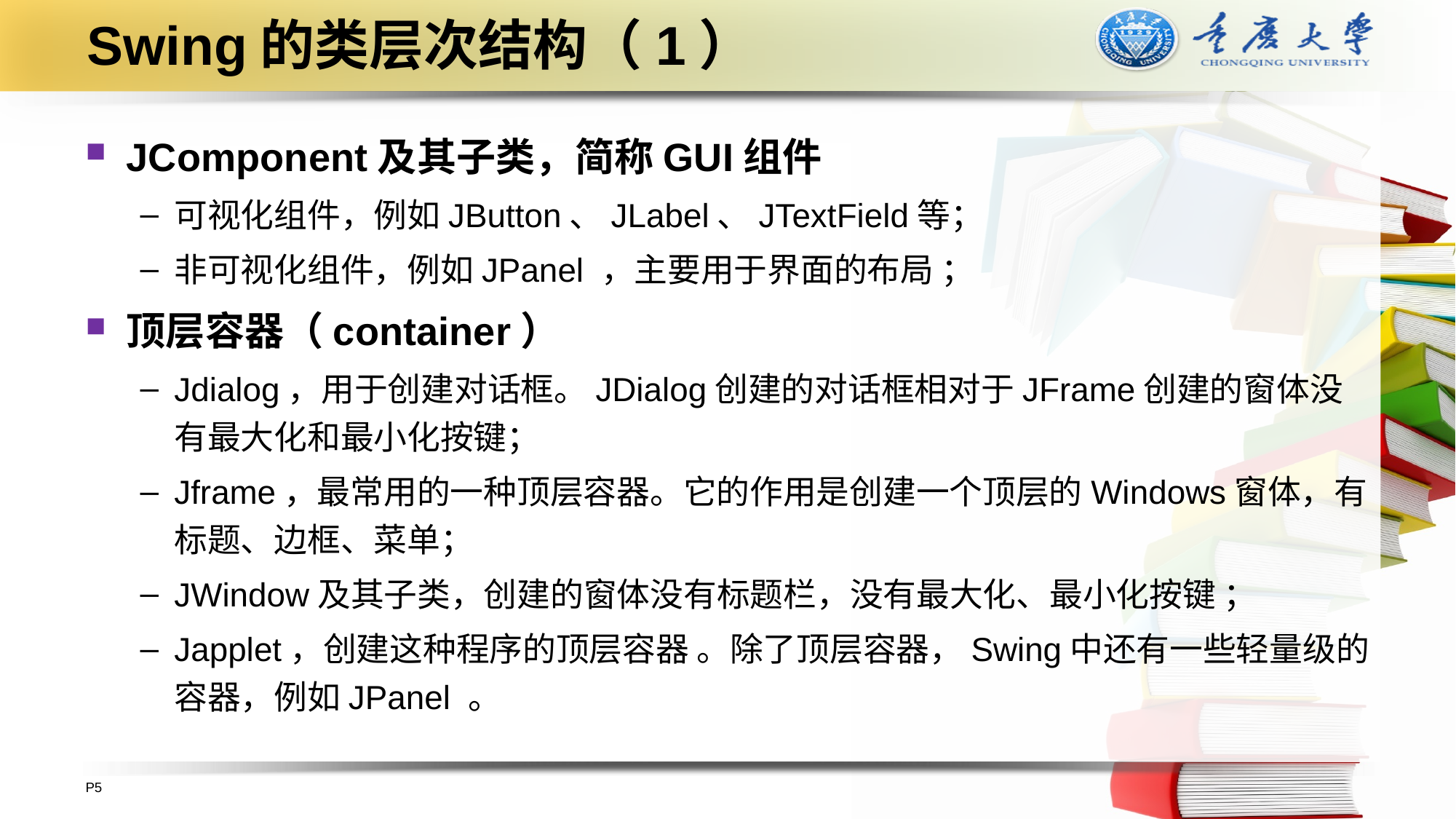

# Swing的类层次结构（1）
JComponent及其子类，简称GUI组件
可视化组件，例如JButton、JLabel、JTextField等；
非可视化组件，例如JPanel ，主要用于界面的布局 ；
顶层容器（container）
Jdialog，用于创建对话框。JDialog创建的对话框相对于JFrame创建的窗体没有最大化和最小化按键；
Jframe，最常用的一种顶层容器。它的作用是创建一个顶层的Windows窗体，有标题、边框、菜单；
JWindow及其子类，创建的窗体没有标题栏，没有最大化、最小化按键 ；
Japplet，创建这种程序的顶层容器 。除了顶层容器，Swing中还有一些轻量级的容器，例如JPanel 。
P5